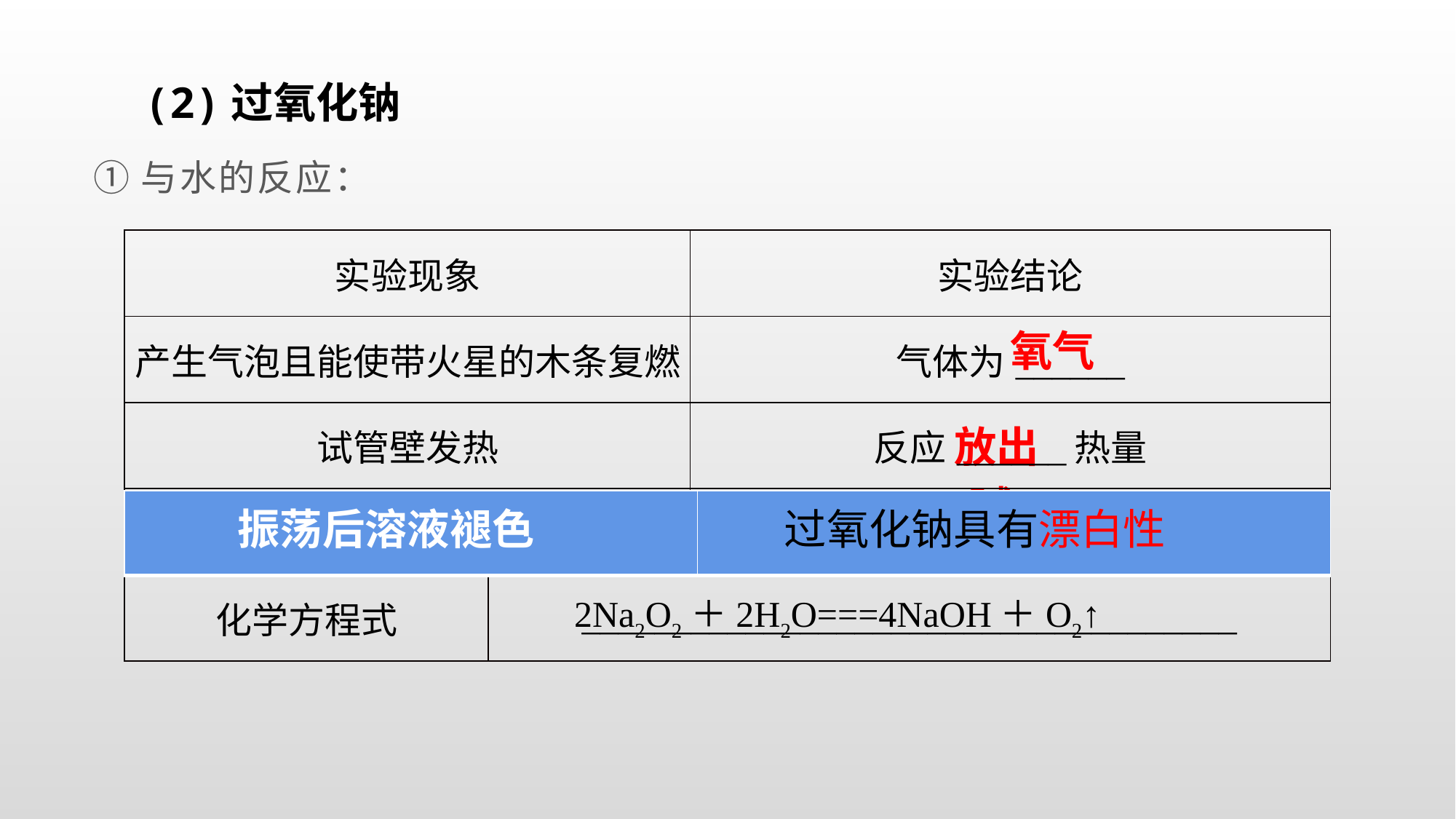

(2)过氧化钠
①与水的反应：
| 实验现象 |  | 实验结论 |
| --- | --- | --- |
| 产生气泡且能使带火星的木条复燃 |  | 气体为\_\_\_\_\_\_ |
| 试管壁发热 |  | 反应\_\_\_\_\_\_热量 |
| pH试纸变蓝 |  | 有\_\_\_\_生成 |
| 化学方程式 | \_\_\_\_\_\_\_\_\_\_\_\_\_\_\_\_\_\_\_\_\_\_\_\_\_\_\_\_\_\_\_\_\_\_\_\_ |  |
氧气
放出
| 反应后溶液使酚酞变红 |
| --- |
| 振荡后溶液褪色 | 过氧化钠具有漂白性 |
| --- | --- |
碱

2Na2O2＋2H2O===4NaOH＋O2↑